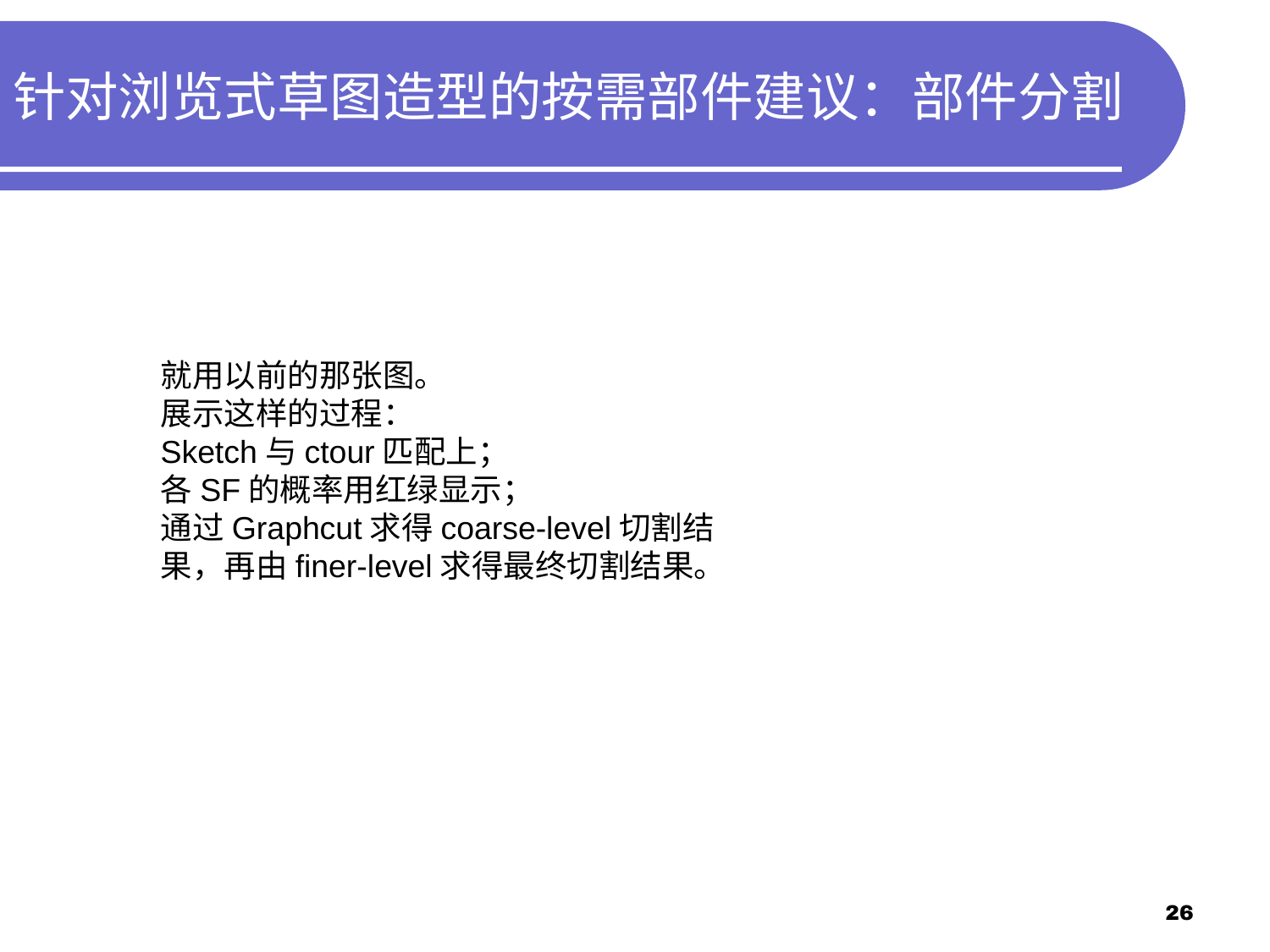

# 针对浏览式草图造型的按需部件建议：部件分割
就用以前的那张图。
展示这样的过程：
Sketch与ctour匹配上；
各SF的概率用红绿显示；
通过Graphcut求得coarse-level切割结果，再由finer-level求得最终切割结果。
26